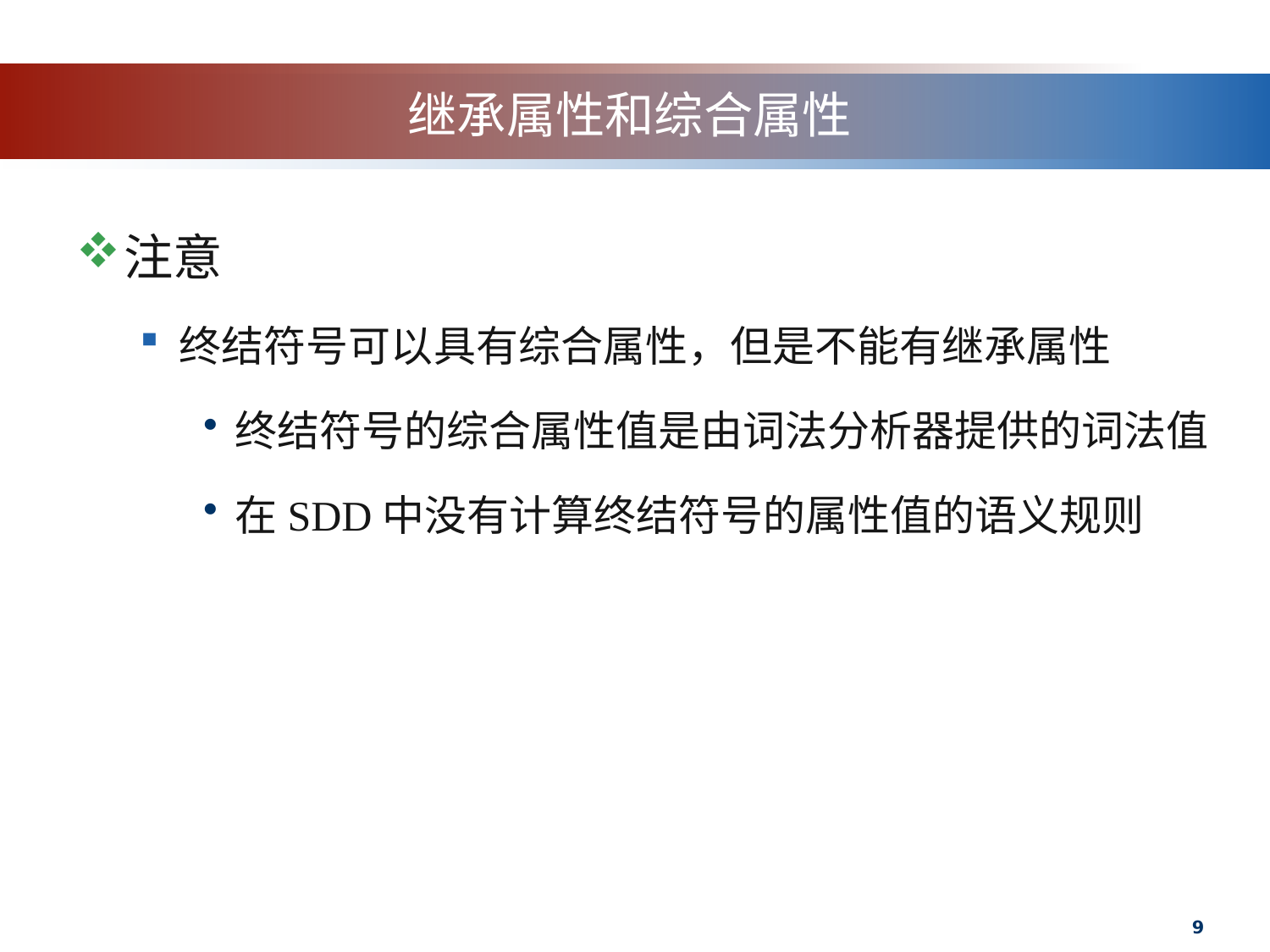

# 继承属性和综合属性
注意
终结符号可以具有综合属性，但是不能有继承属性
终结符号的综合属性值是由词法分析器提供的词法值
在SDD中没有计算终结符号的属性值的语义规则
9